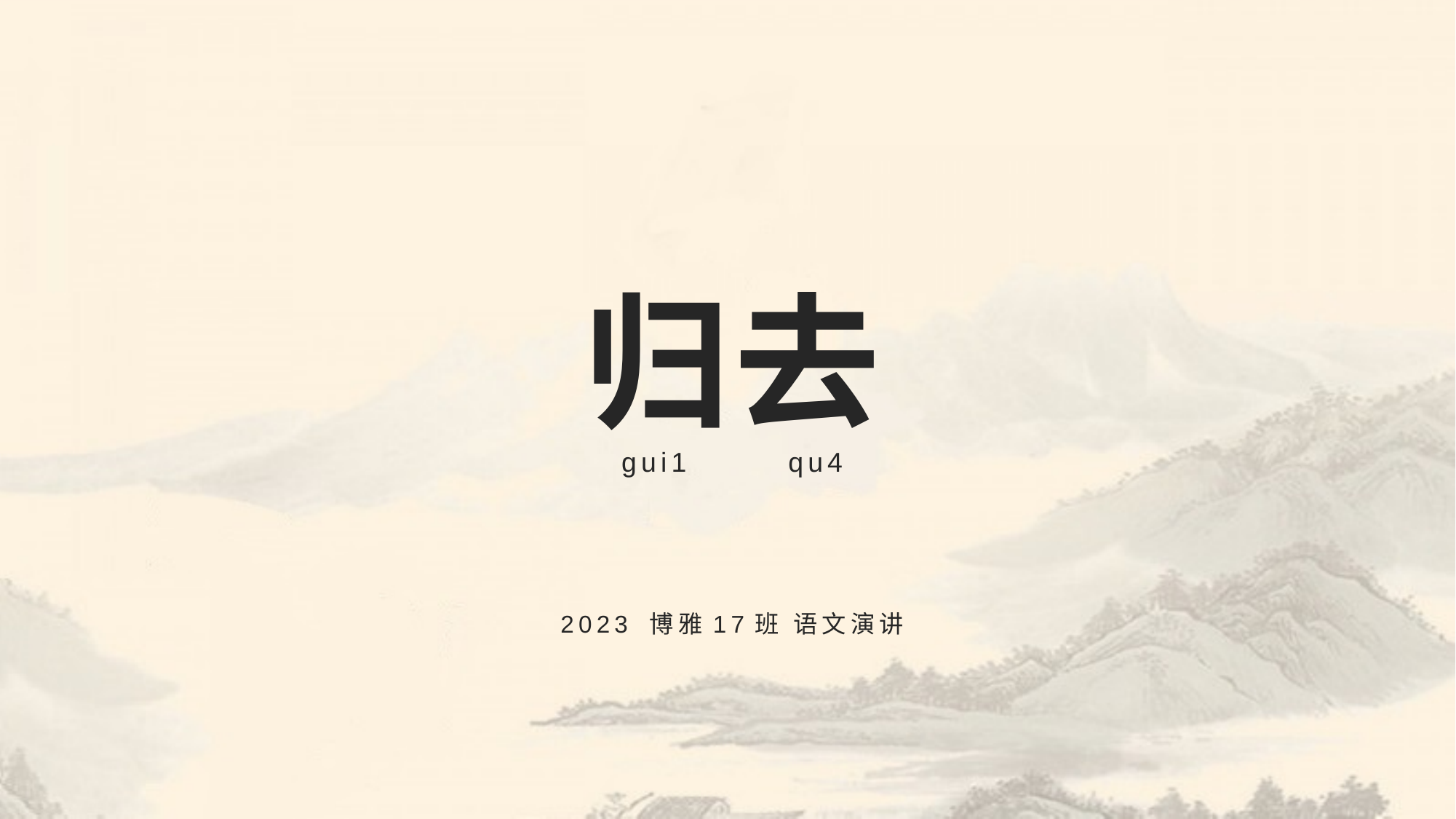

# 归去 gui1        qu4 2023 博雅17班 语文演讲